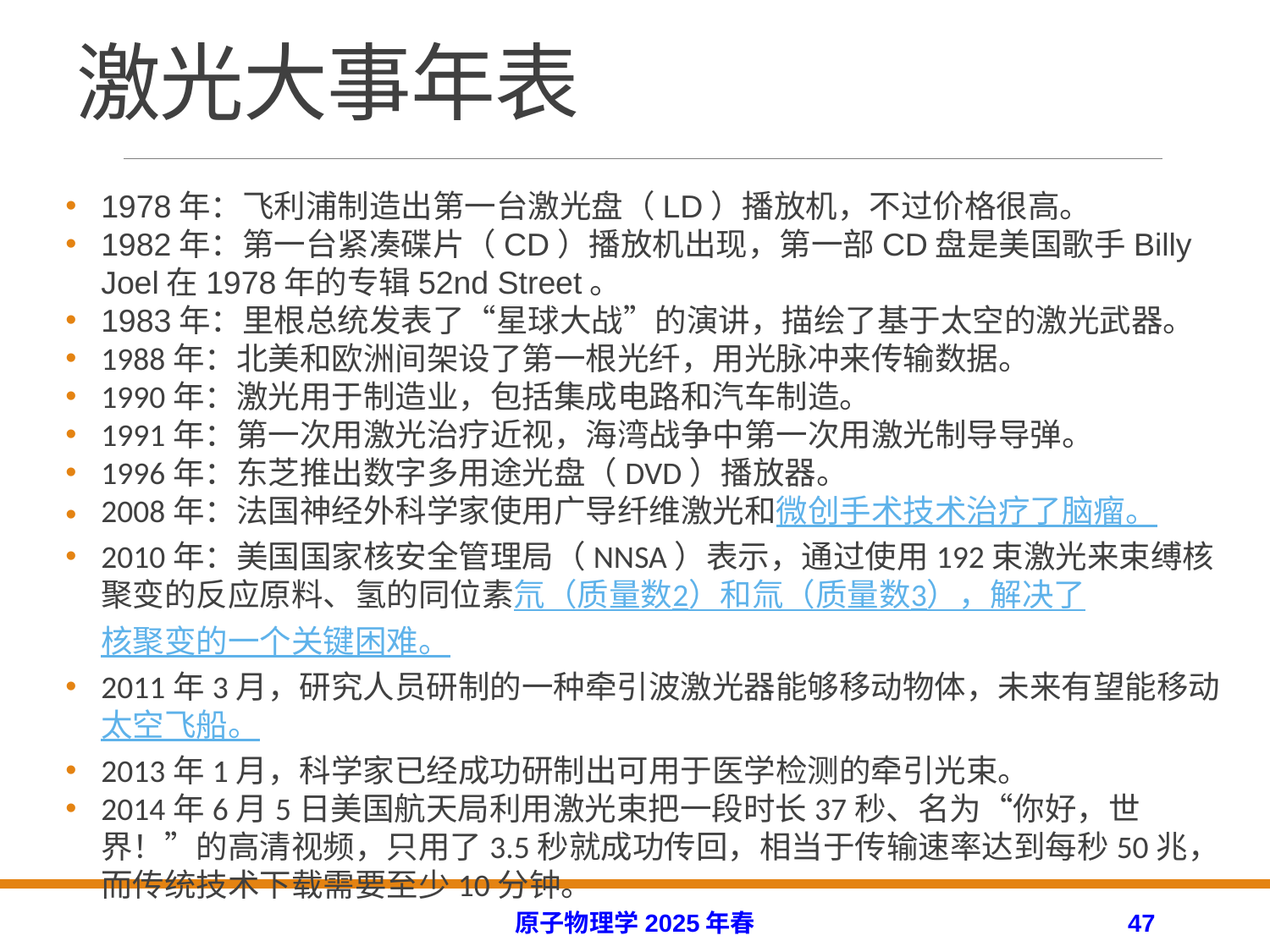

# 激光大事年表
1978年：飞利浦制造出第一台激光盘（LD）播放机，不过价格很高。
1982年：第一台紧凑碟片（CD）播放机出现，第一部CD盘是美国歌手Billy Joel在1978年的专辑52nd Street。
1983年：里根总统发表了“星球大战”的演讲，描绘了基于太空的激光武器。
1988年：北美和欧洲间架设了第一根光纤，用光脉冲来传输数据。
1990年：激光用于制造业，包括集成电路和汽车制造。
1991年：第一次用激光治疗近视，海湾战争中第一次用激光制导导弹。
1996年：东芝推出数字多用途光盘（DVD）播放器。
2008年：法国神经外科学家使用广导纤维激光和微创手术技术治疗了脑瘤。
2010年：美国国家核安全管理局（NNSA）表示，通过使用192束激光来束缚核聚变的反应原料、氢的同位素氘（质量数2）和氚（质量数3），解决了核聚变的一个关键困难。
2011年3月，研究人员研制的一种牵引波激光器能够移动物体，未来有望能移动太空飞船。
2013年1月，科学家已经成功研制出可用于医学检测的牵引光束。
2014年6月5日美国航天局利用激光束把一段时长37秒、名为“你好，世界！”的高清视频，只用了3.5秒就成功传回，相当于传输速率达到每秒50兆，而传统技术下载需要至少10分钟。

原子物理学2025年春
47